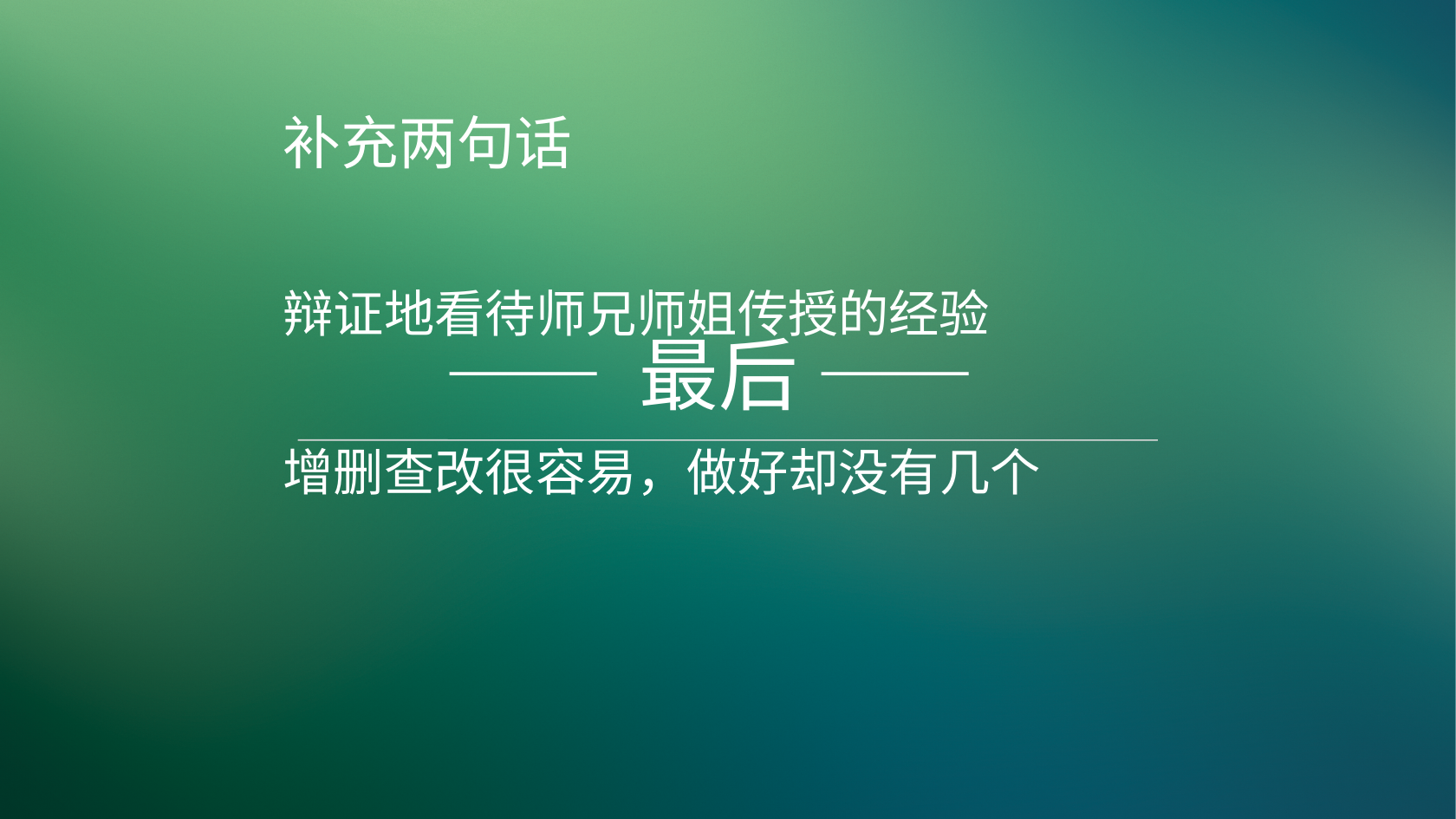

补充两句话
辩证地看待师兄师姐传授的经验
—— 最后 ——
增删查改很容易，做好却没有几个